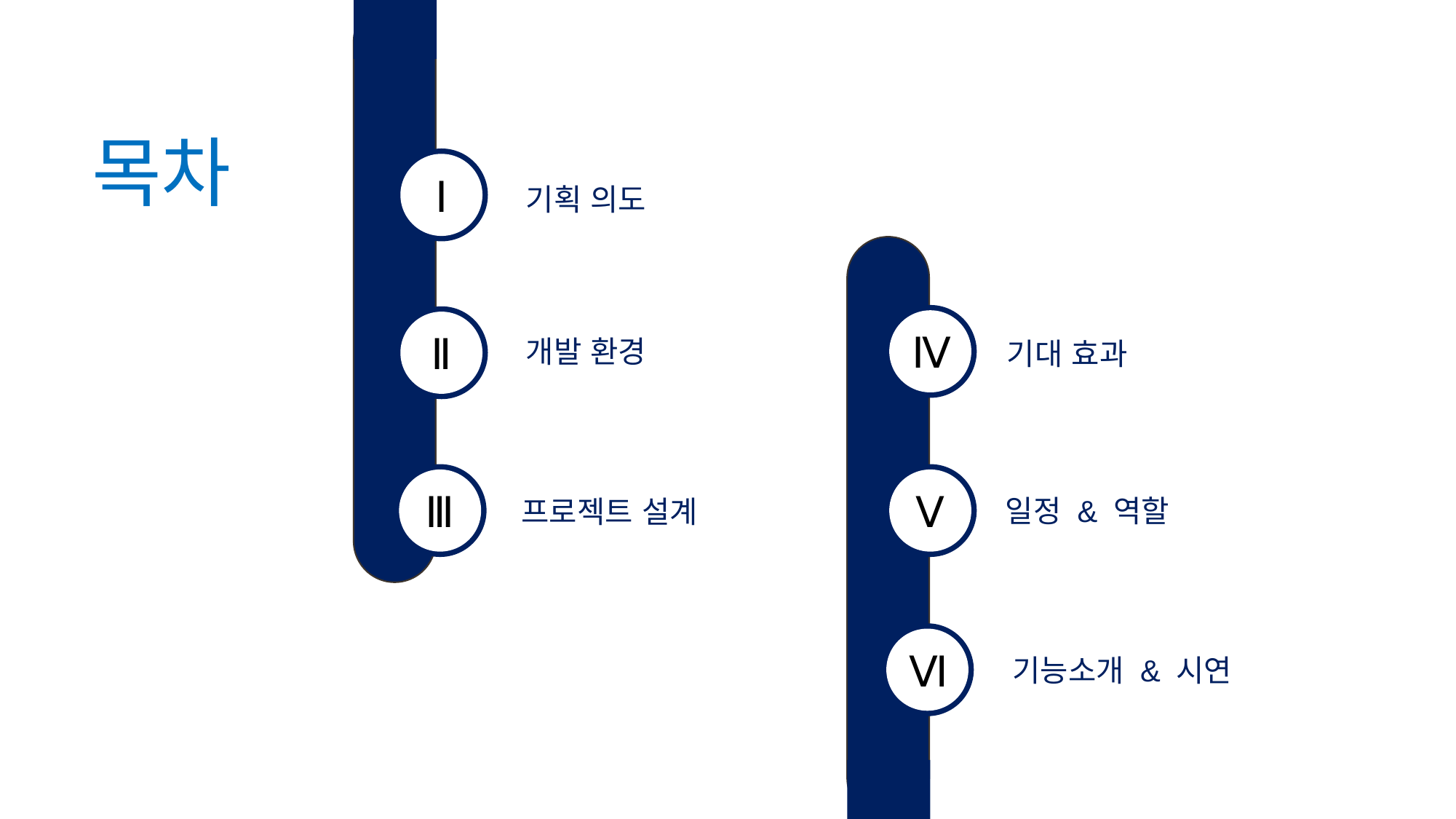

목차

Ⅰ
기획 의도

Ⅳ
기대 효과

Ⅱ
개발 환경

Ⅴ
일정 & 역할

Ⅲ
프로젝트 설계

Ⅵ
기능소개 & 시연